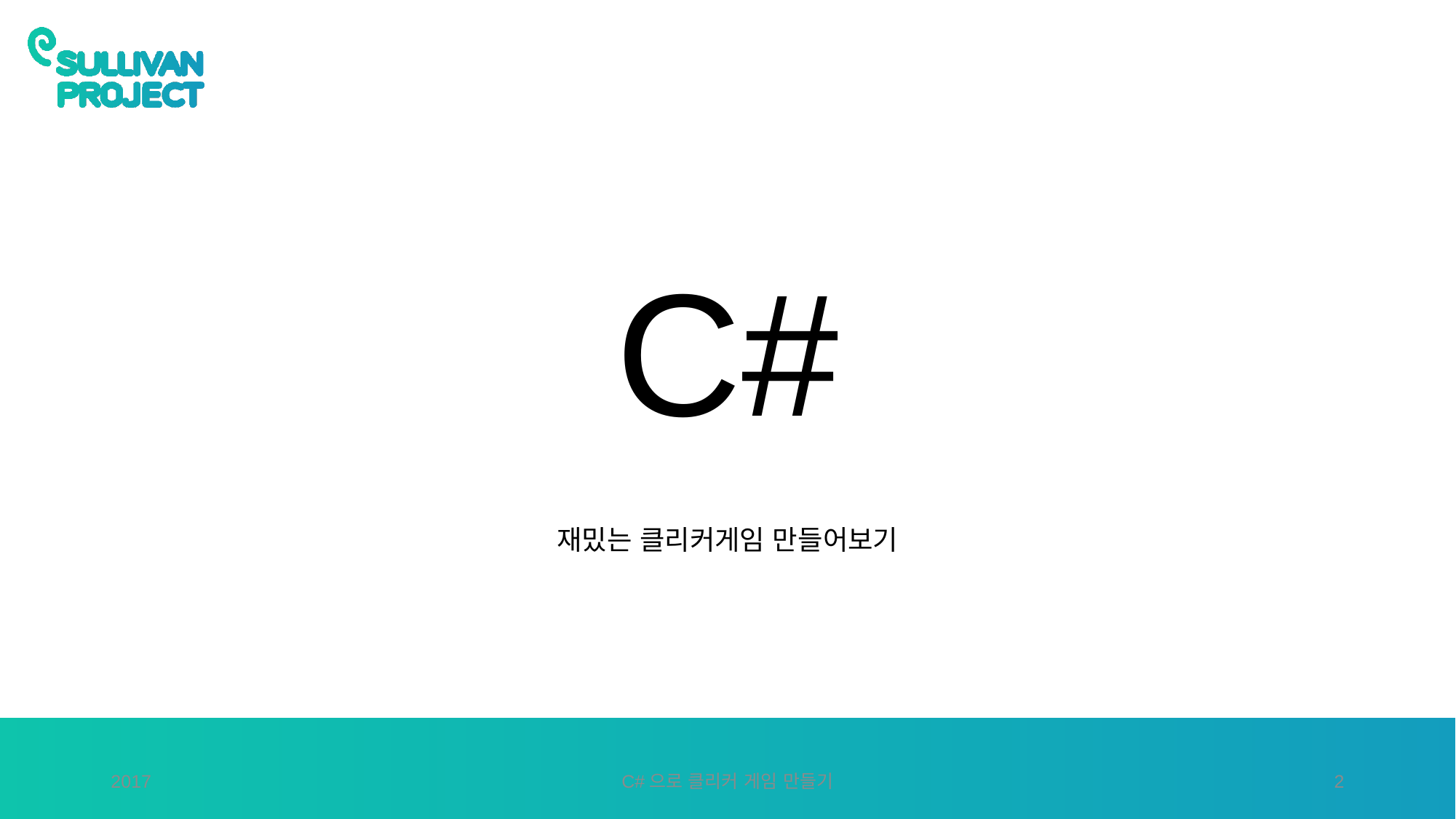

# C#
재밌는 클리커게임 만들어보기
2017
C#으로 클리커 게임 만들기
2